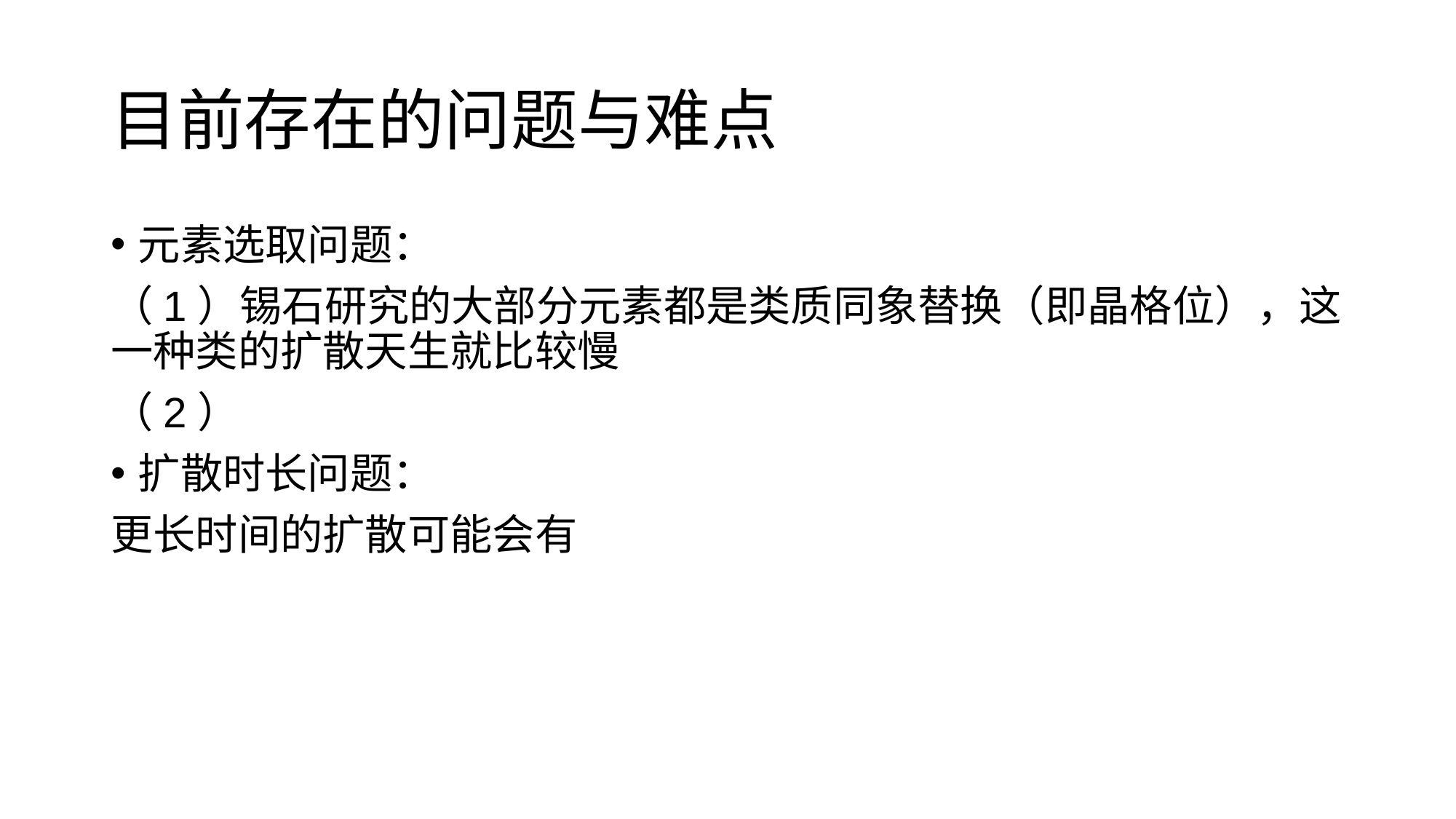

# 目前存在的问题与难点
元素选取问题：
（1）锡石研究的大部分元素都是类质同象替换（即晶格位），这一种类的扩散天生就比较慢
（2）
扩散时长问题：
更长时间的扩散可能会有